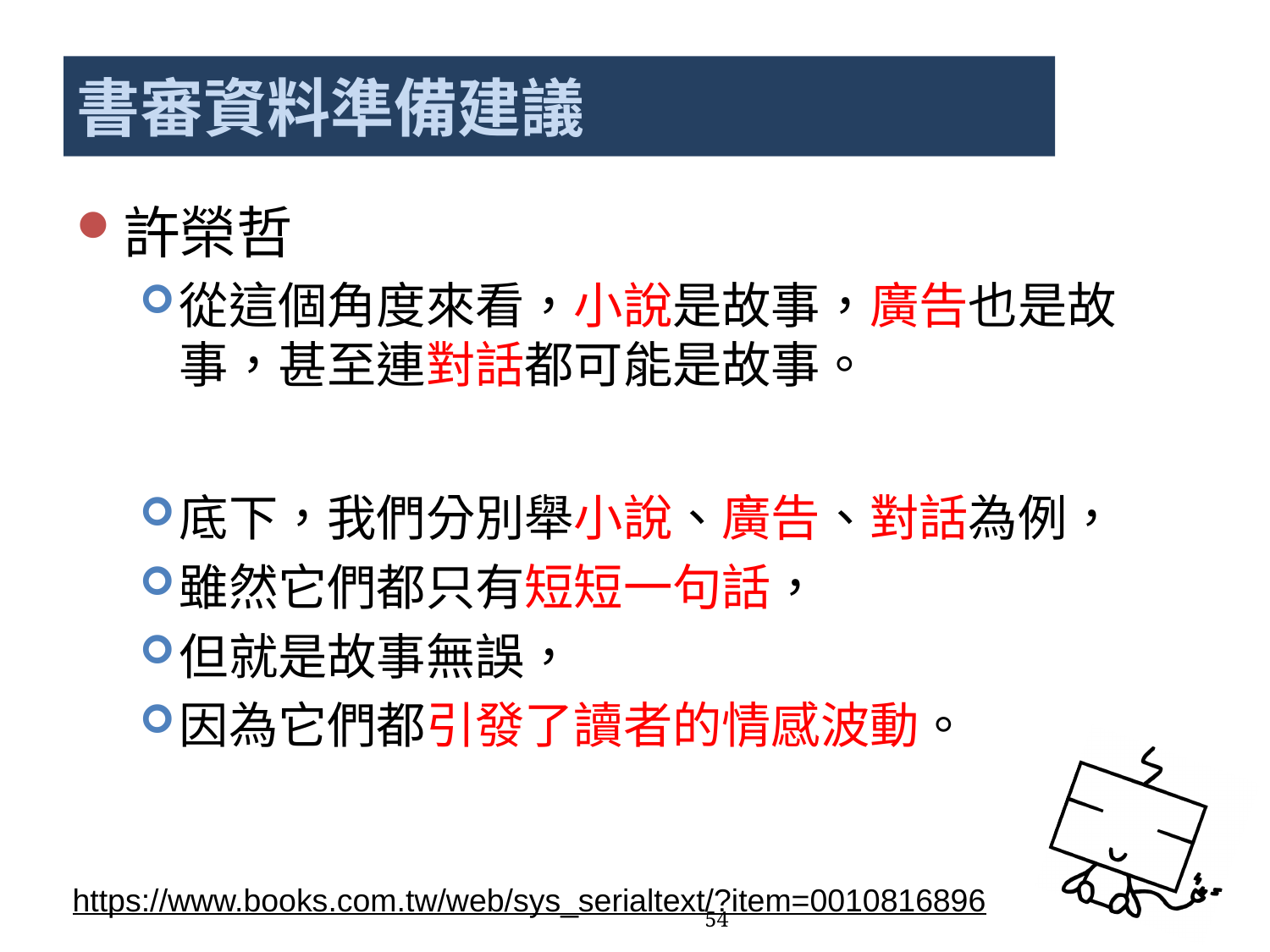

# 書審資料準備建議
許榮哲
從這個角度來看，小說是故事，廣告也是故事，甚至連對話都可能是故事。

底下，我們分別舉小說、廣告、對話為例，
雖然它們都只有短短一句話，
但就是故事無誤，
因為它們都引發了讀者的情感波動。

https://www.books.com.tw/web/sys_serialtext/?item=0010816896
54